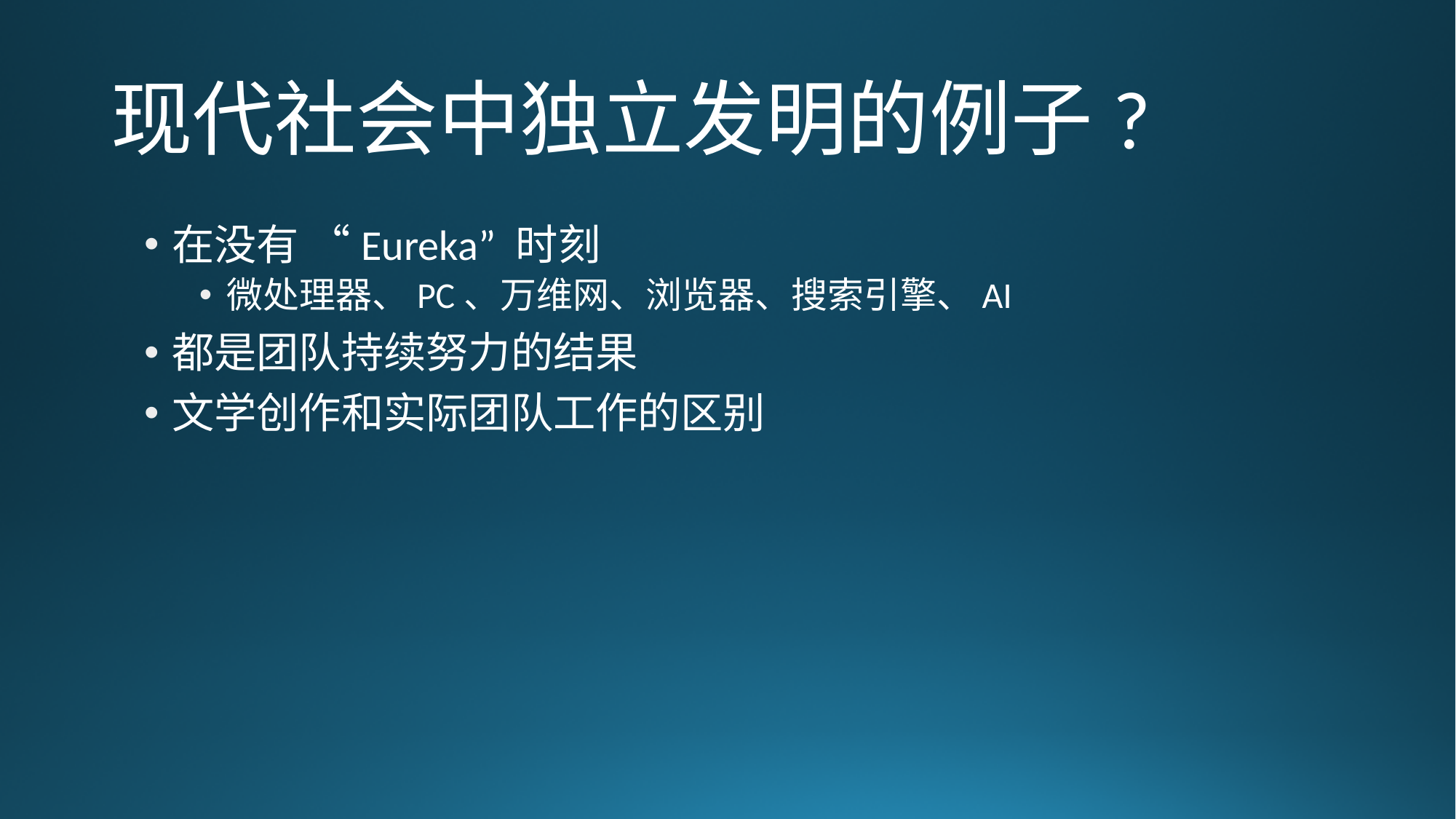

# 现代社会中独立发明的例子?
在没有 “Eureka” 时刻
微处理器、PC、万维网、浏览器、搜索引擎、AI
都是团队持续努力的结果
文学创作和实际团队工作的区别